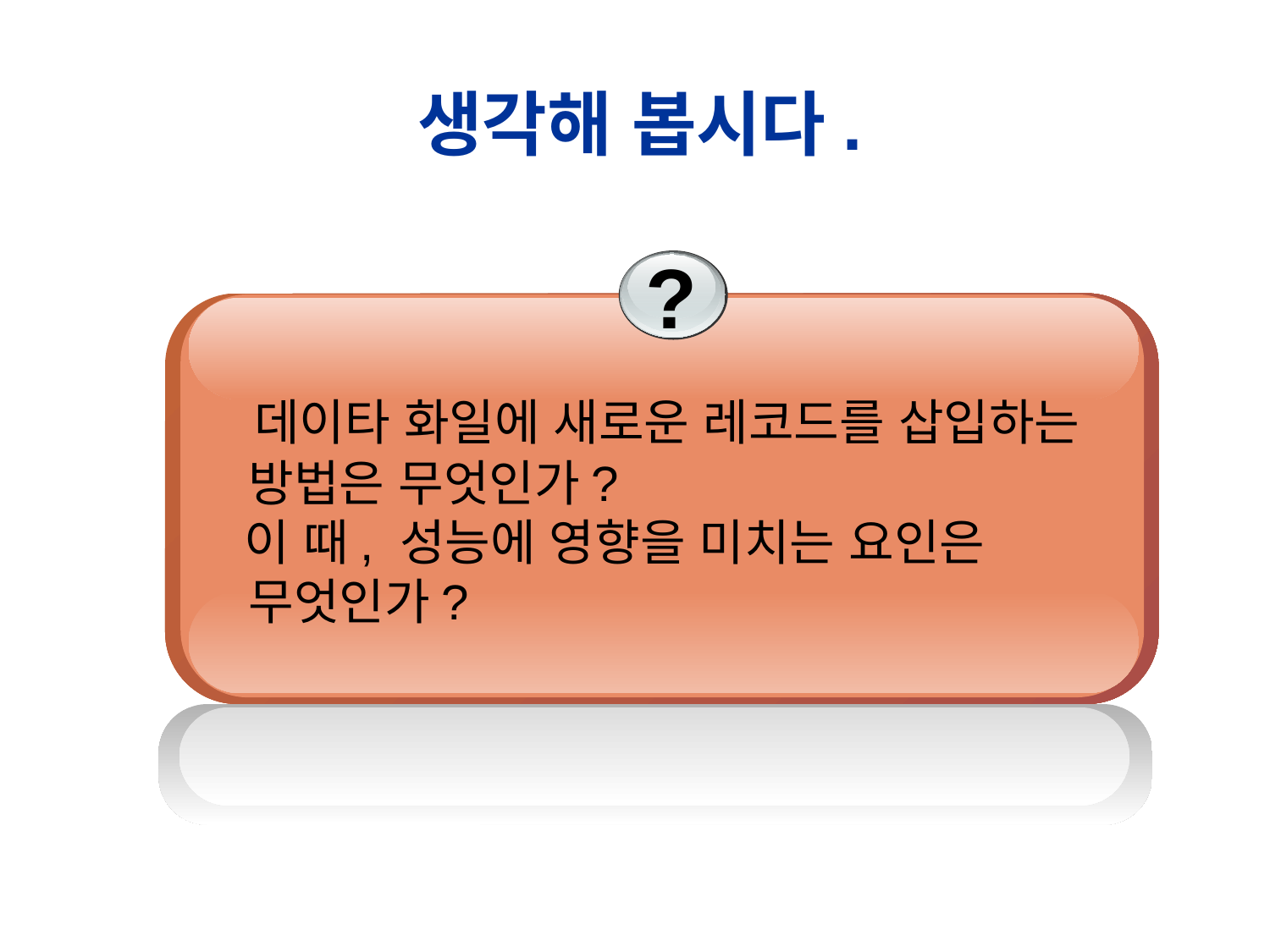

# 생각해 봅시다.
?

    데이타 화일에 새로운 레코드를 삽입하는 방법은 무엇인가?
    이 때, 성능에 영향을 미치는 요인은   무엇인가?